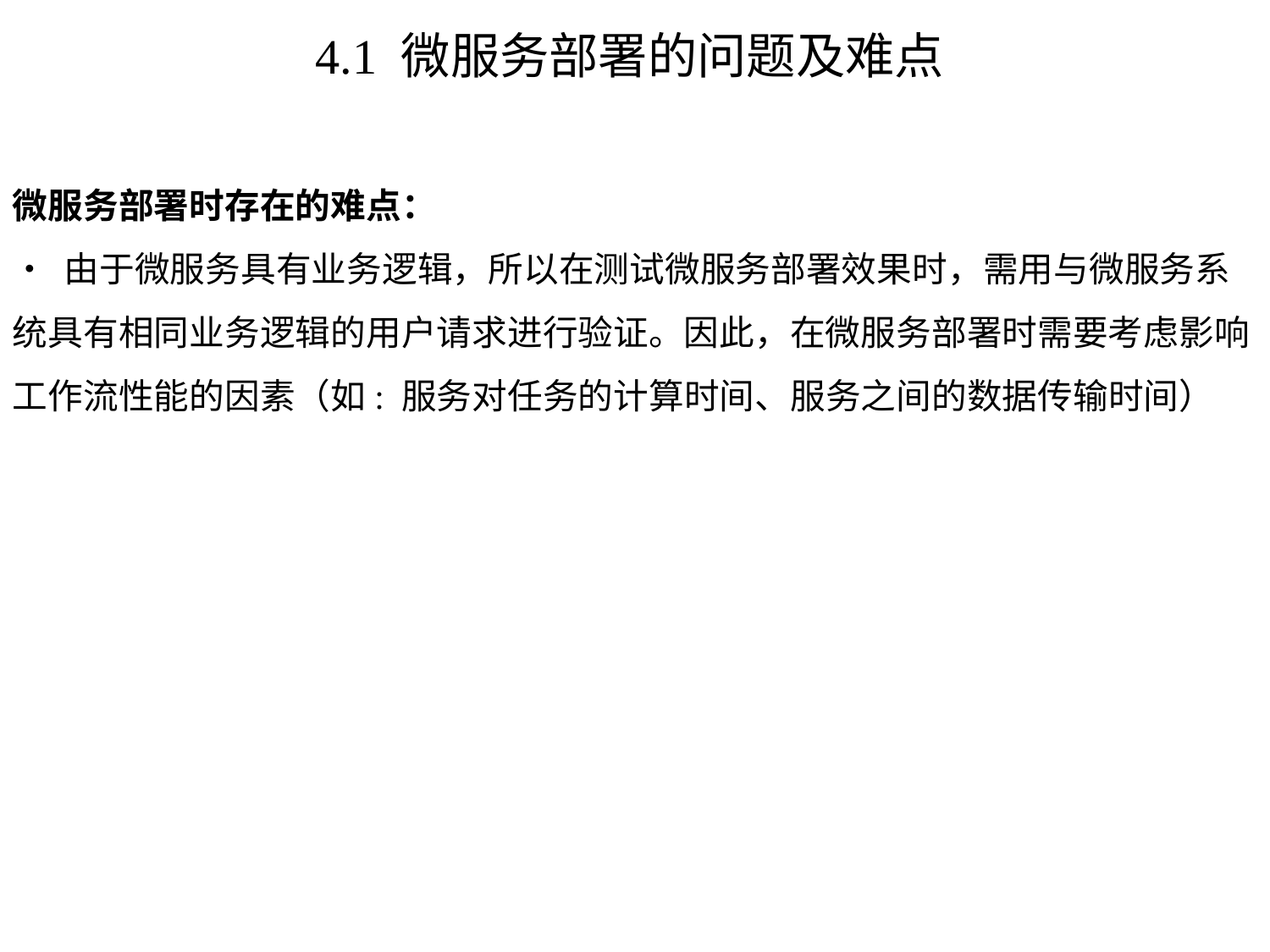

# 4.1 微服务部署的问题及难点
微服务部署时存在的难点：
• 由于微服务具有业务逻辑，所以在测试微服务部署效果时，需用与微服务系统具有相同业务逻辑的用户请求进行验证。因此，在微服务部署时需要考虑影响工作流性能的因素（如: 服务对任务的计算时间、服务之间的数据传输时间）